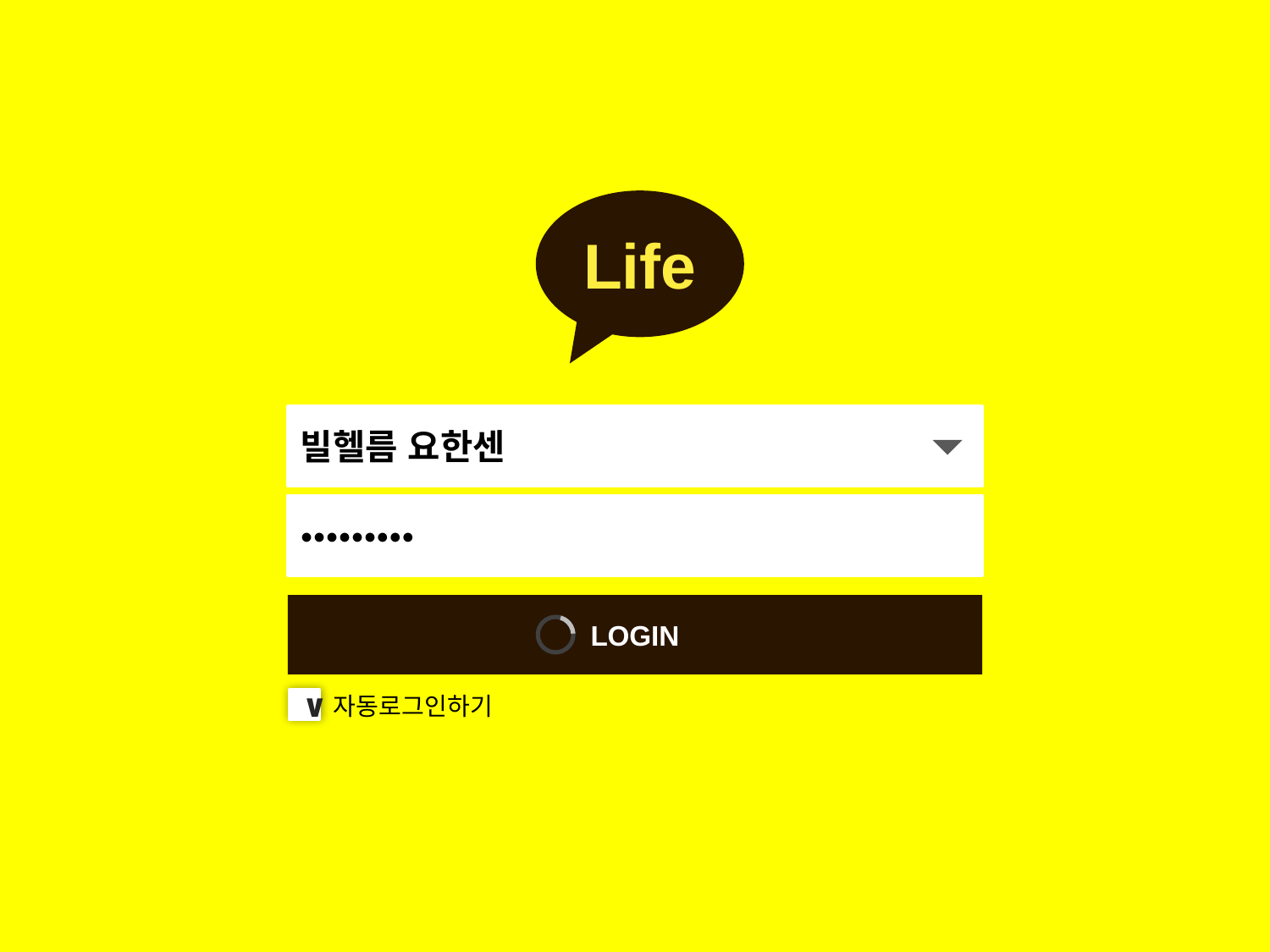

Life
빌헬름 요한센

●●●●●●●●●
LOGIN

자동로그인하기
∨